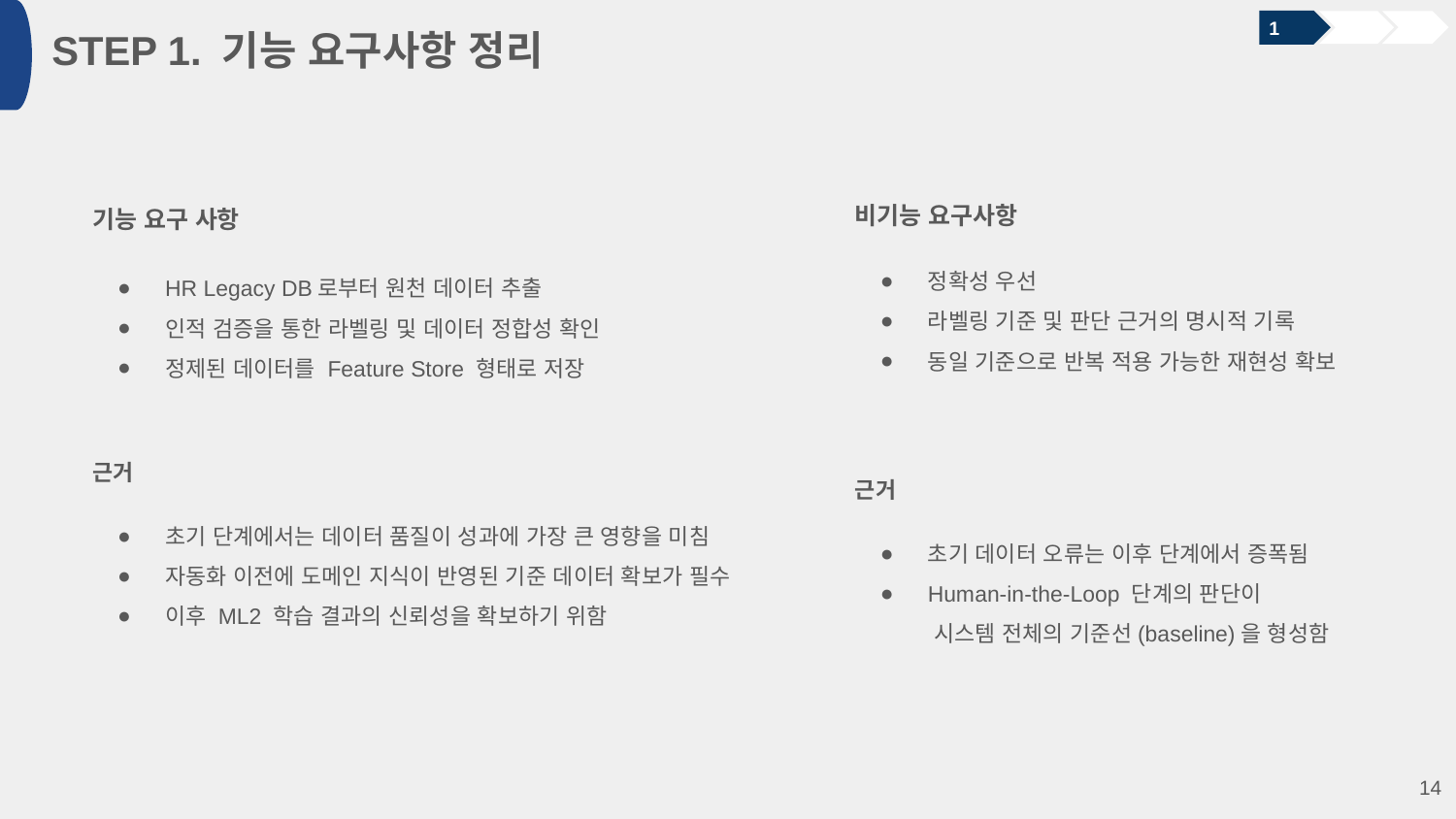

1
STEP 1. 기능 요구사항 정리

비기능 요구사항
정확성 우선
라벨링 기준 및 판단 근거의 명시적 기록
동일 기준으로 반복 적용 가능한 재현성 확보

근거
초기 데이터 오류는 이후 단계에서 증폭됨
Human-in-the-Loop 단계의 판단이
 시스템 전체의 기준선(baseline)을 형성함
기능 요구 사항
HR Legacy DB로부터 원천 데이터 추출
인적 검증을 통한 라벨링 및 데이터 정합성 확인
정제된 데이터를 Feature Store 형태로 저장
근거
초기 단계에서는 데이터 품질이 성과에 가장 큰 영향을 미침
자동화 이전에 도메인 지식이 반영된 기준 데이터 확보가 필수
이후 ML2 학습 결과의 신뢰성을 확보하기 위함

14